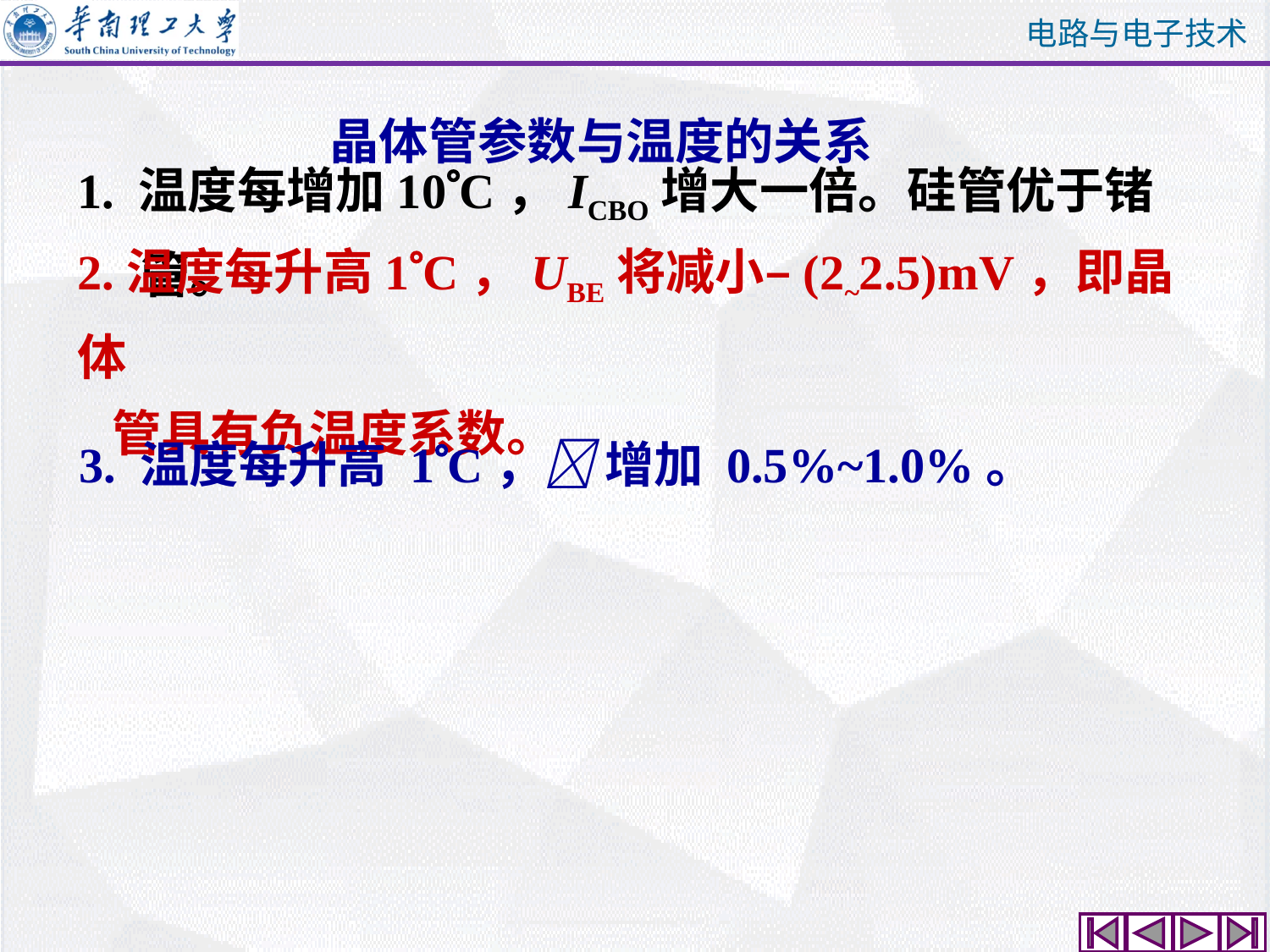

晶体管参数与温度的关系
1. 温度每增加10°C，ICBO增大一倍。硅管优于锗管。
2.温度每升高1°C，UBE将减小–(2~2.5)mV，即晶体
  管具有负温度系数。
3. 温度每升高 1°C，β 增加 0.5%~1.0%。